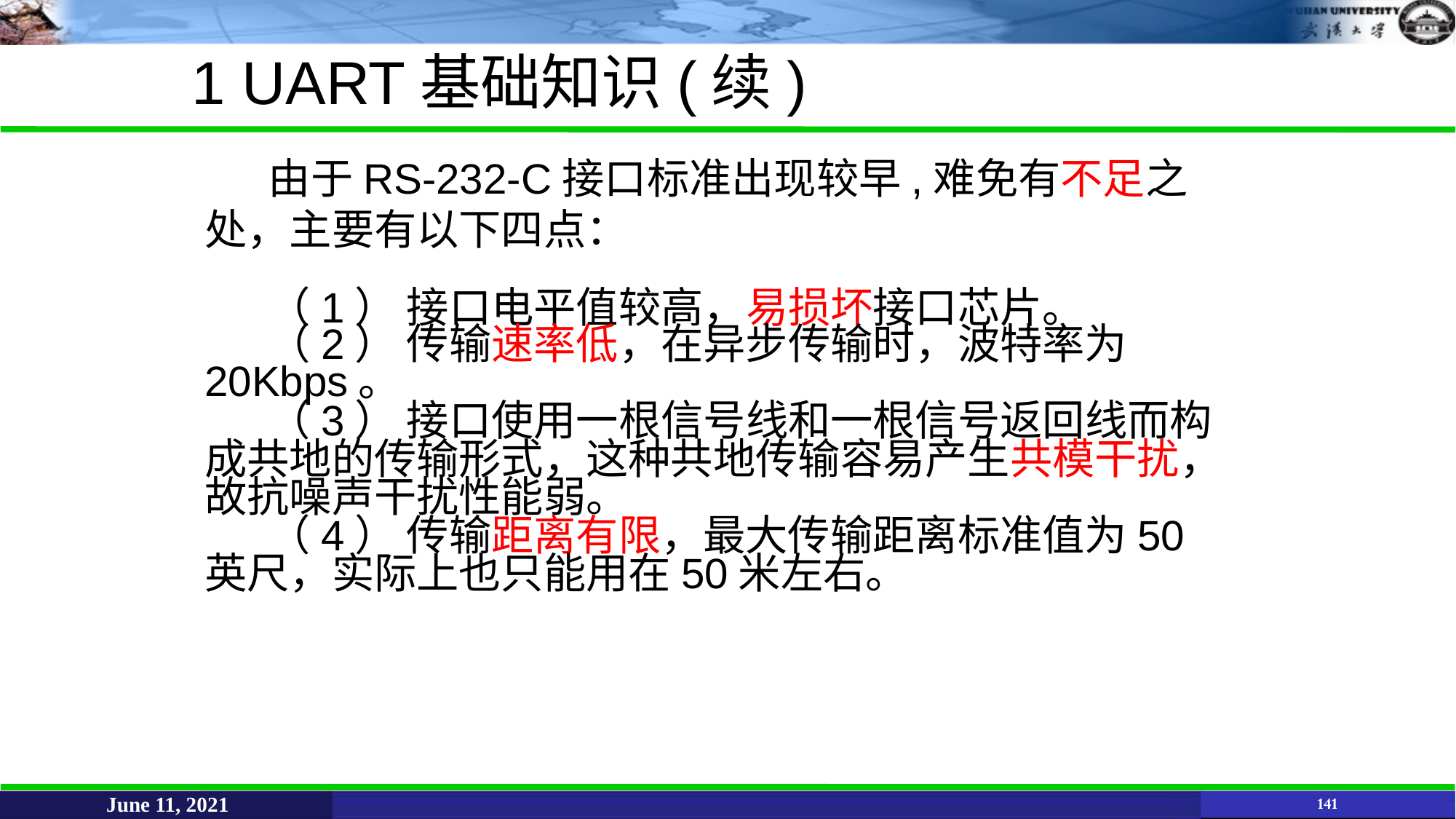

1 UART基础知识(续)
由于RS-232-C接口标准出现较早,难免有不足之处，主要有以下四点：

（1） 接口电平值较高，易损坏接口芯片。
（2） 传输速率低，在异步传输时，波特率为20Kbps。
（3） 接口使用一根信号线和一根信号返回线而构成共地的传输形式，这种共地传输容易产生共模干扰，故抗噪声干扰性能弱。
（4） 传输距离有限，最大传输距离标准值为50英尺，实际上也只能用在50米左右。
June 11, 2021

141